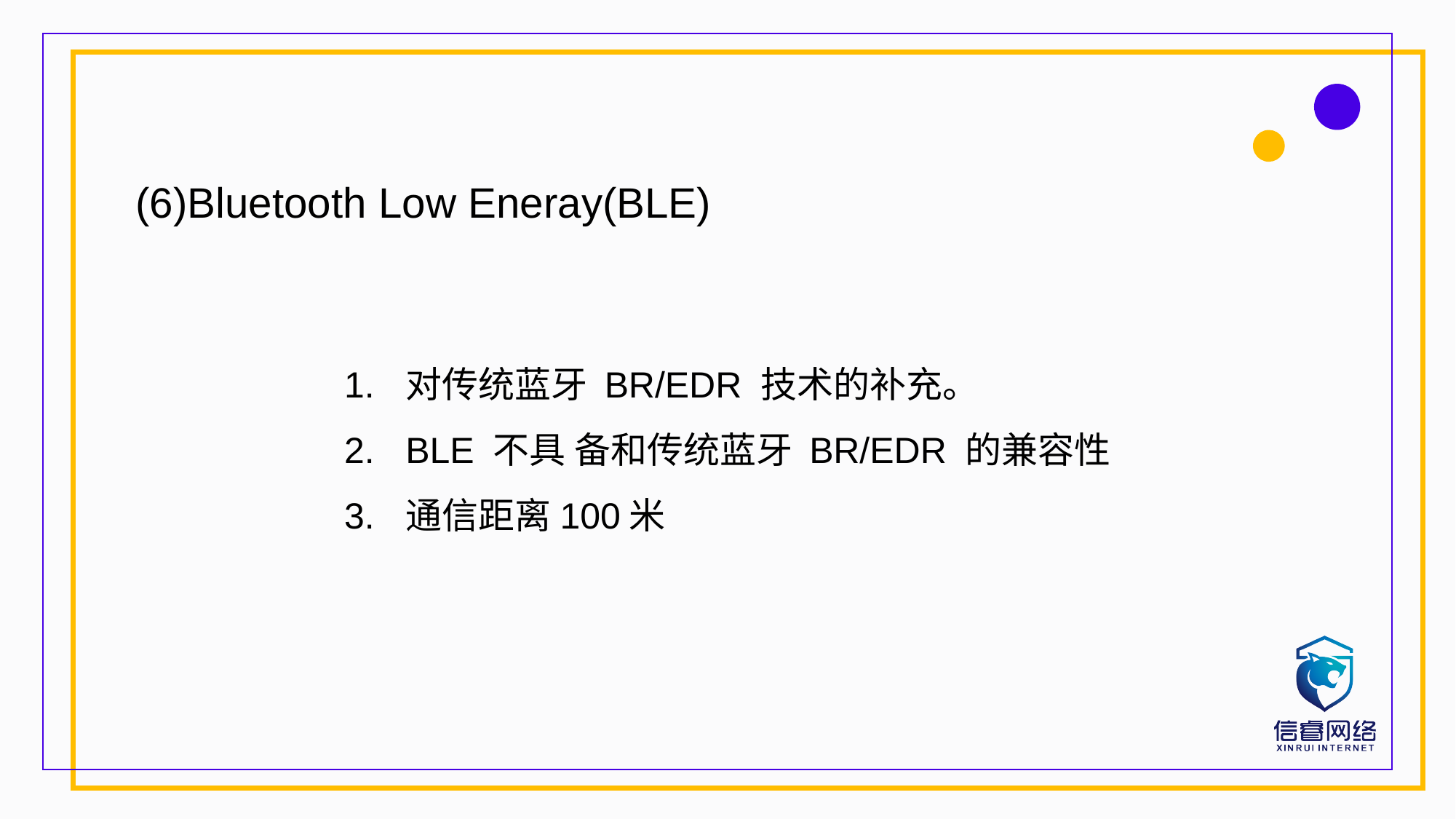

(6)Bluetooth Low Eneray(BLE)
对传统蓝牙 BR/EDR 技术的补充。
BLE 不具 备和传统蓝牙 BR/EDR 的兼容性
通信距离100米